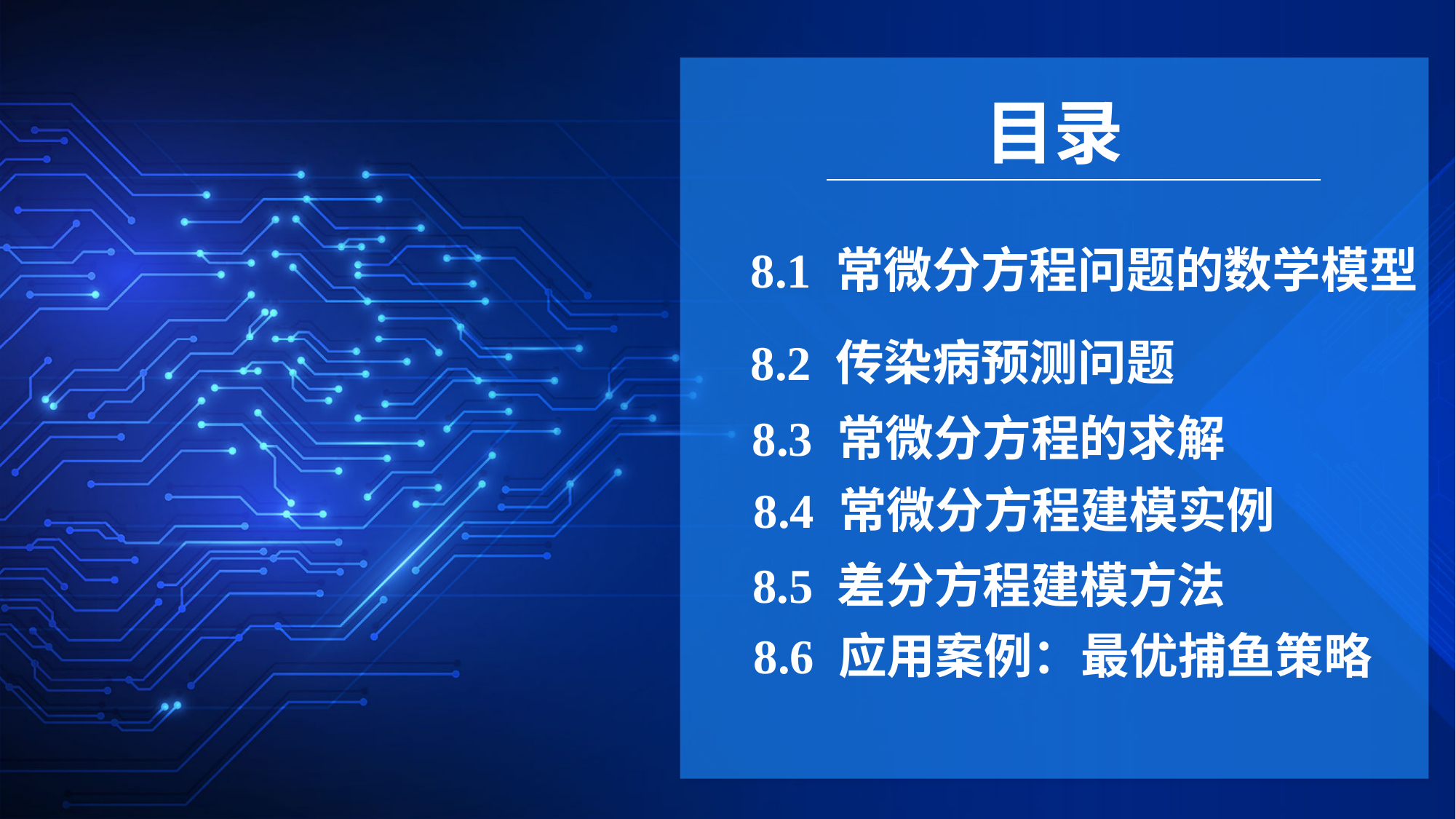

目录
8.1 常微分方程问题的数学模型
8.2 传染病预测问题
8.3 常微分方程的求解
8.4 常微分方程建模实例
8.5 差分方程建模方法
8.6 应用案例：最优捕鱼策略